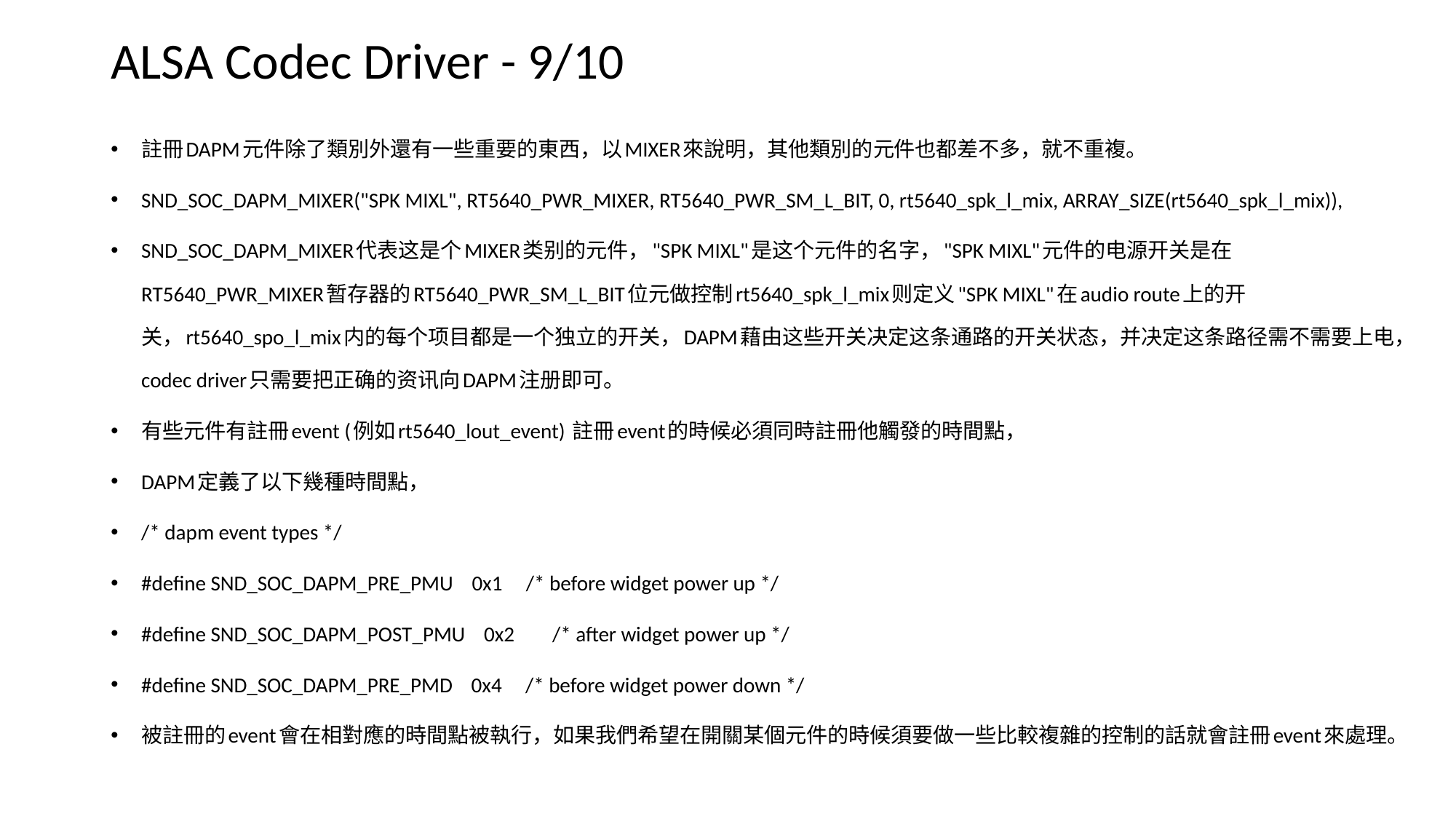

# ALSA Codec Driver - 9/10
註冊DAPM元件除了類別外還有一些重要的東西，以MIXER來說明，其他類別的元件也都差不多，就不重複。
SND_SOC_DAPM_MIXER("SPK MIXL", RT5640_PWR_MIXER, RT5640_PWR_SM_L_BIT, 0, rt5640_spk_l_mix, ARRAY_SIZE(rt5640_spk_l_mix)),
SND_SOC_DAPM_MIXER代表这是个MIXER类别的元件，"SPK MIXL"是这个元件的名字，"SPK MIXL"元件的电源开关是在RT5640_PWR_MIXER暂存器的RT5640_PWR_SM_L_BIT位元做控制rt5640_spk_l_mix则定义"SPK MIXL"在audio route上的开关，rt5640_spo_l_mix内的每个项目都是一个独立的开关，DAPM藉由这些开关决定这条通路的开关状态，并决定这条路径需不需要上电，codec driver只需要把正确的资讯向DAPM注册即可。
有些元件有註冊event (例如rt5640_lout_event) 註冊event的時候必須同時註冊他觸發的時間點，
DAPM定義了以下幾種時間點，
/* dapm event types */
#define SND_SOC_DAPM_PRE_PMU    0x1     /* before widget power up */
#define SND_SOC_DAPM_POST_PMU    0x2        /* after widget power up */
#define SND_SOC_DAPM_PRE_PMD    0x4     /* before widget power down */
被註冊的event會在相對應的時間點被執行，如果我們希望在開關某個元件的時候須要做一些比較複雜的控制的話就會註冊event來處理。